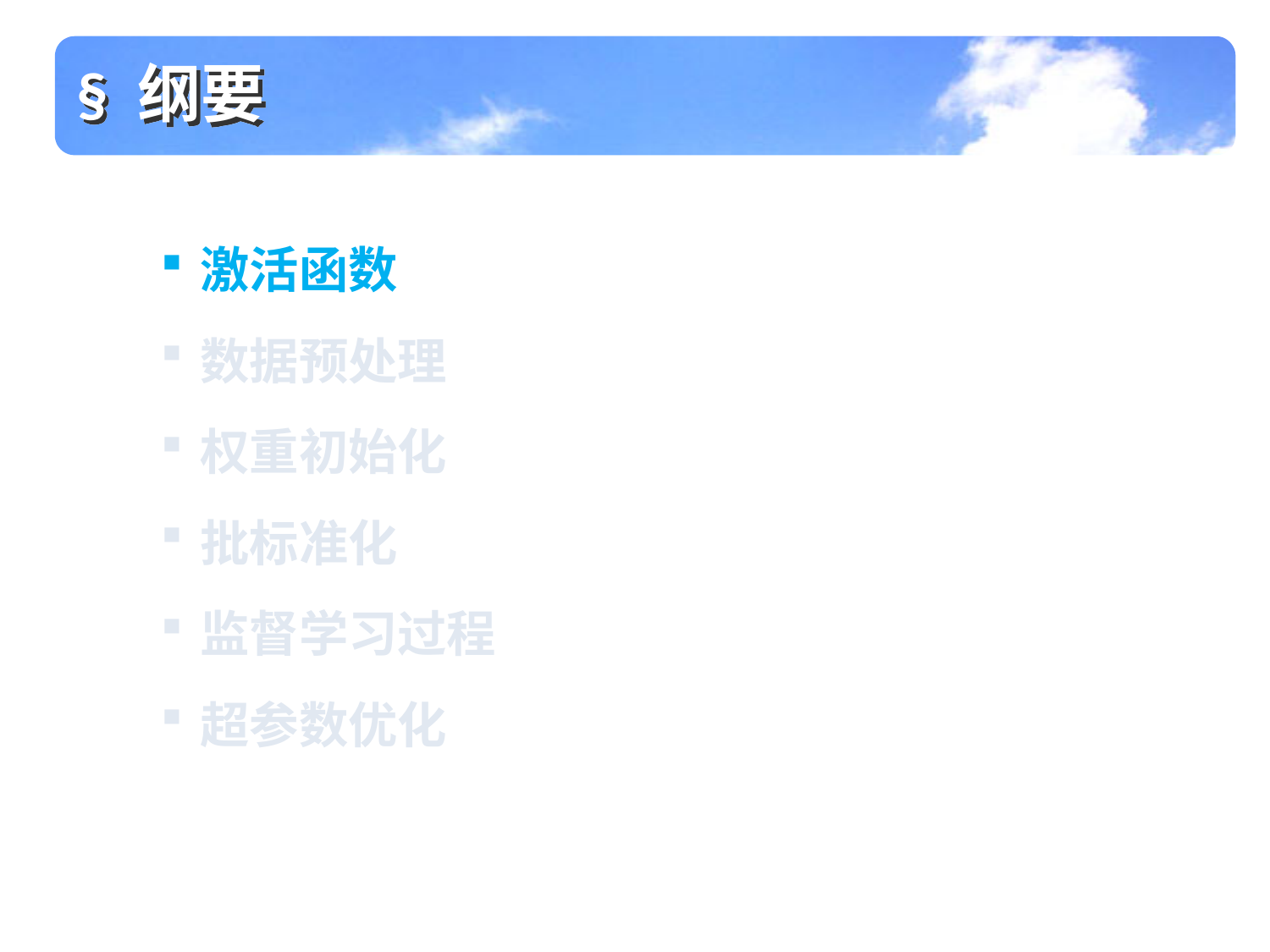

§ 纲要
激活函数
数据预处理
权重初始化
批标准化
监督学习过程
超参数优化